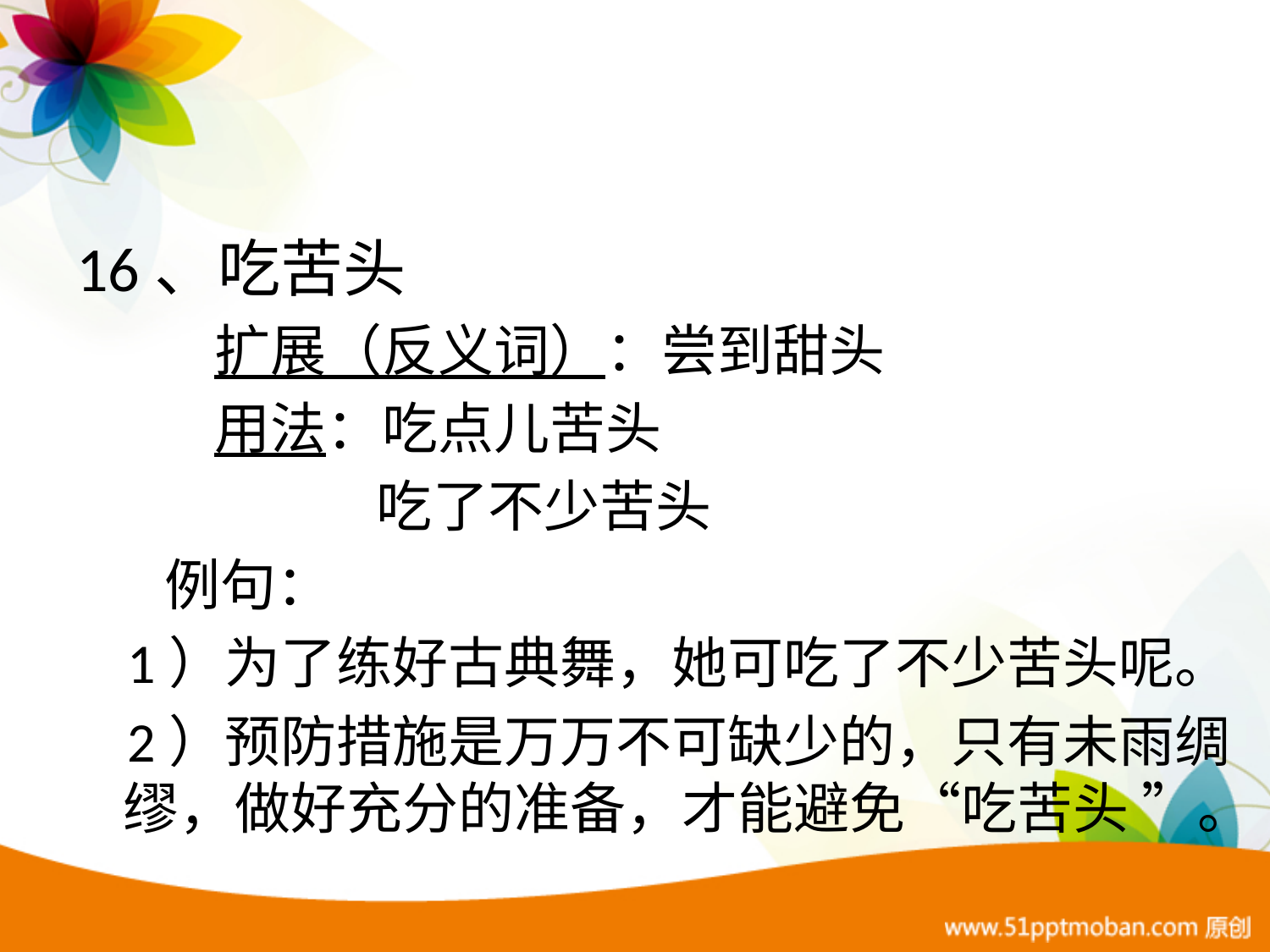

#
16、吃苦头
          扩展（反义词）：尝到甜头
          用法：吃点儿苦头
                       吃了不少苦头
      例句：
    1）为了练好古典舞，她可吃了不少苦头呢。
    2）预防措施是万万不可缺少的，只有未雨绸缪，做好充分的准备，才能避免“吃苦头 ”。